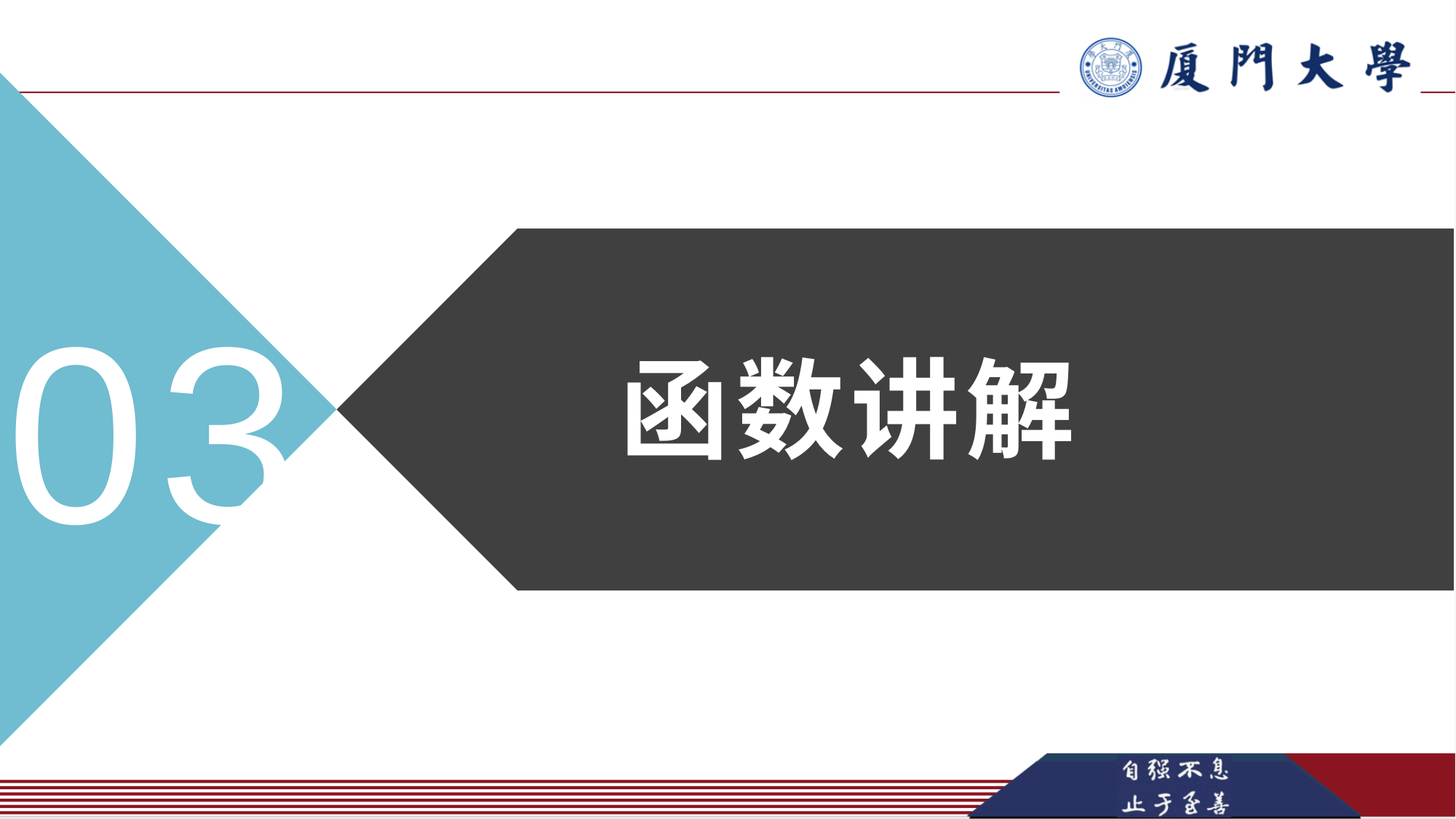

03
Enter your title
函数讲解
01 Title
02 Title
03 Title
04 Title